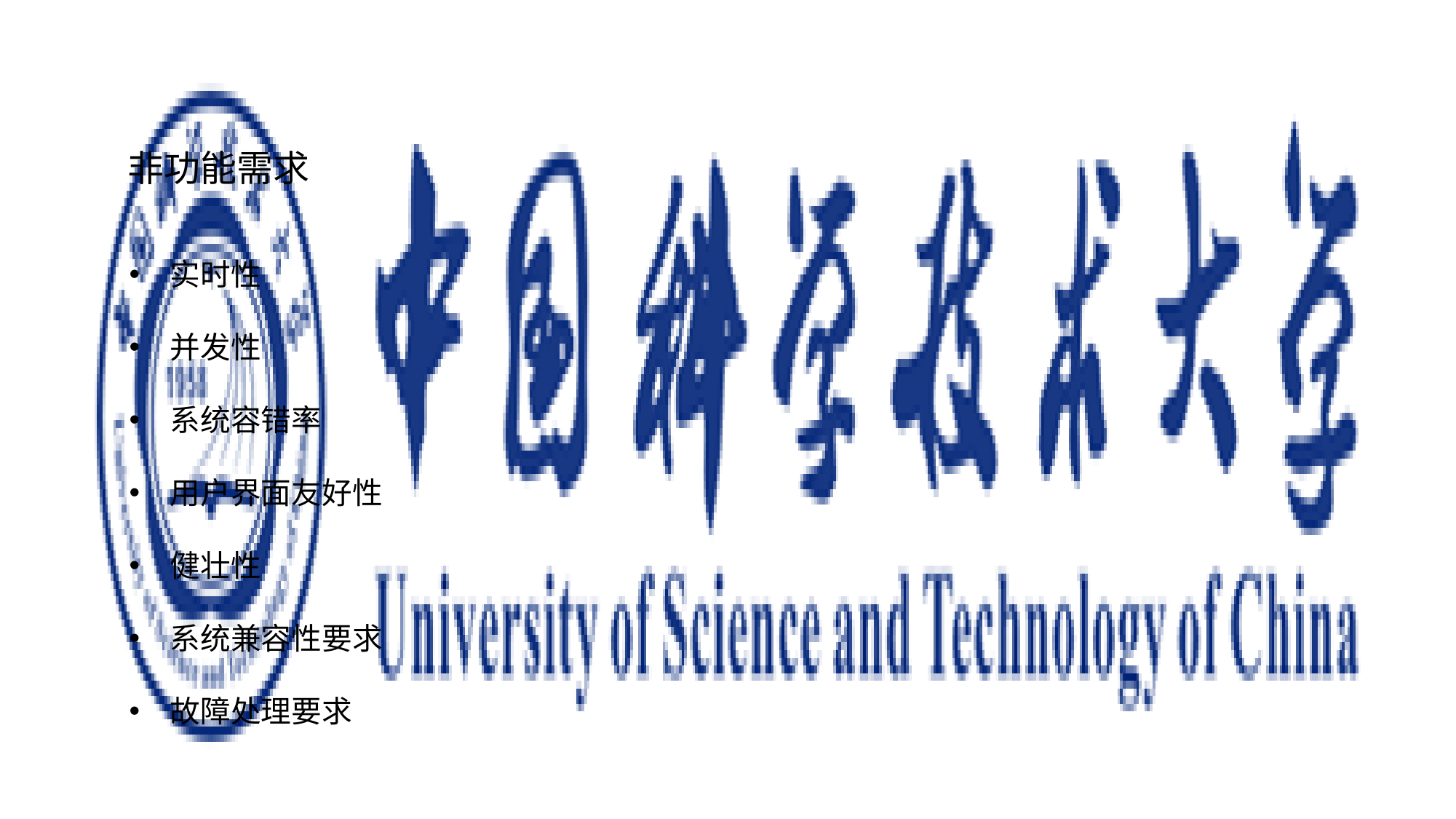

非功能需求
实时性
并发性
系统容错率
用户界面友好性
健壮性
系统兼容性要求
故障处理要求